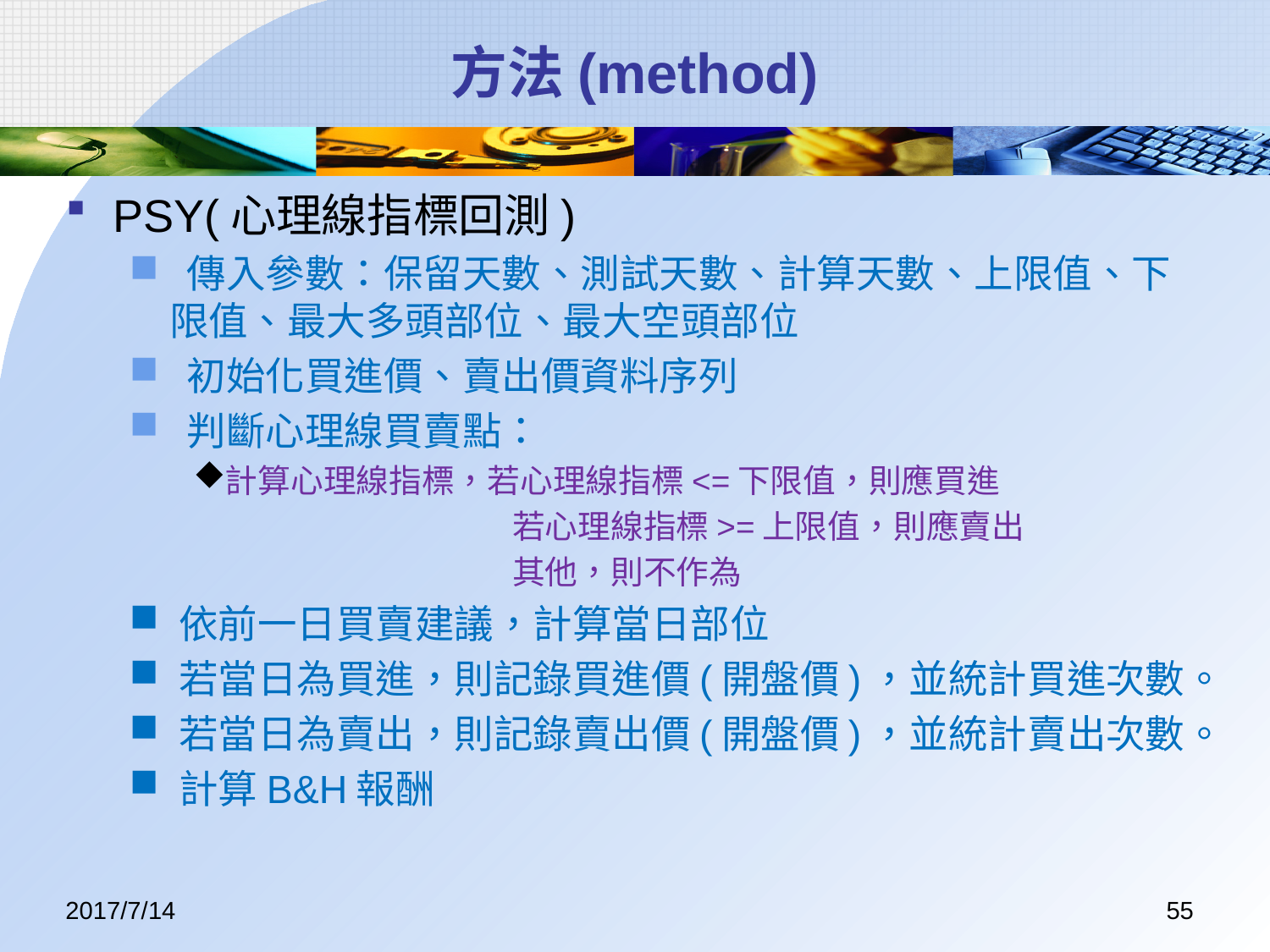

# 方法(method)
PSY(心理線指標回測)
 傳入參數：保留天數、測試天數、計算天數、上限值、下限值、最大多頭部位、最大空頭部位
 初始化買進價、賣出價資料序列
 判斷心理線買賣點：
計算心理線指標，若心理線指標<=下限值，則應買進
若心理線指標>=上限值，則應賣出
其他，則不作為
依前一日買賣建議，計算當日部位
若當日為買進，則記錄買進價(開盤價)，並統計買進次數。
若當日為賣出，則記錄賣出價(開盤價)，並統計賣出次數。
計算B&H報酬
2017/7/14
55